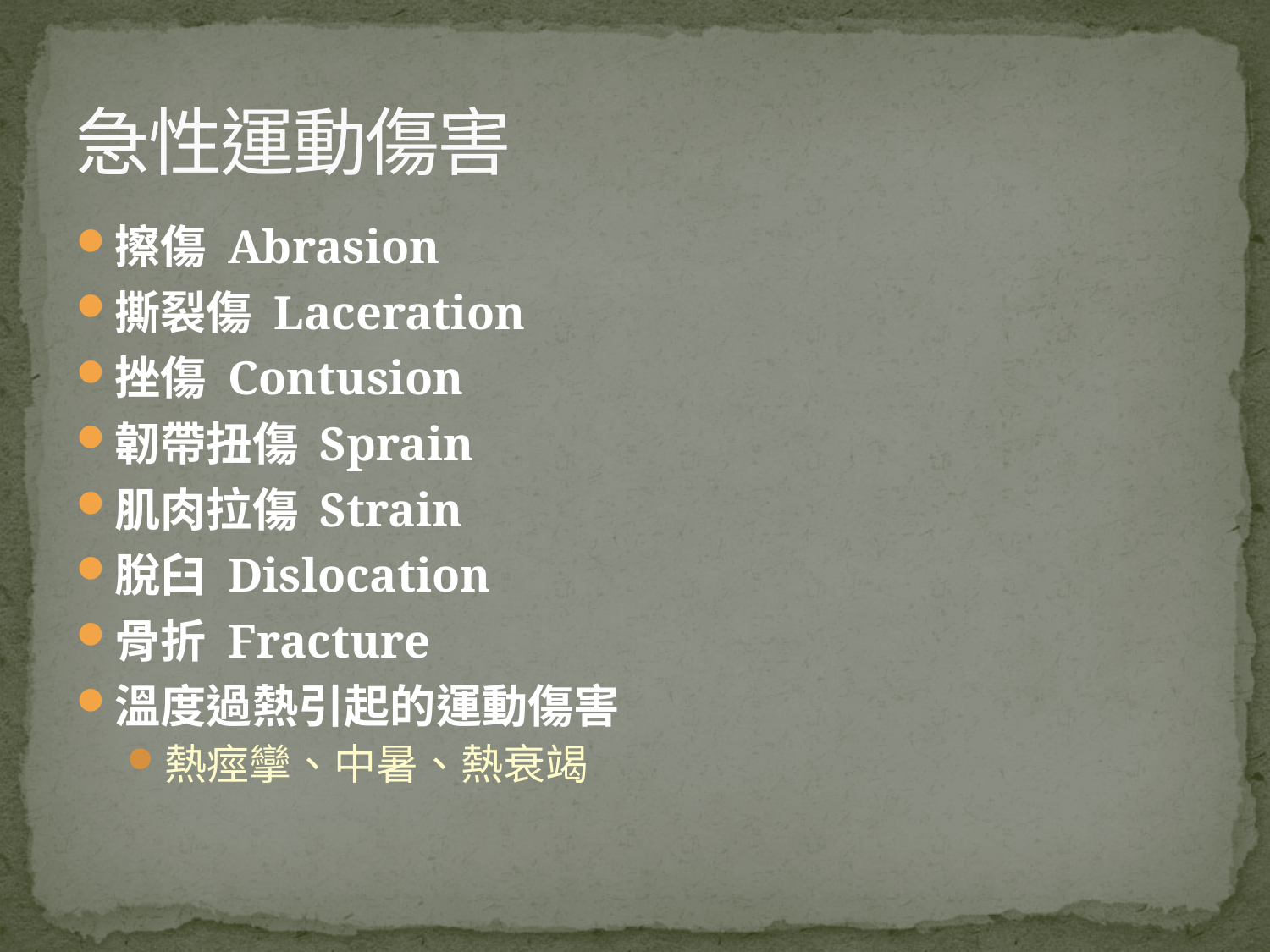

# 急性運動傷害
擦傷 Abrasion
撕裂傷 Laceration
挫傷 Contusion
韌帶扭傷 Sprain
肌肉拉傷 Strain
脫臼 Dislocation
骨折 Fracture
溫度過熱引起的運動傷害
熱痙攣、中暑、熱衰竭